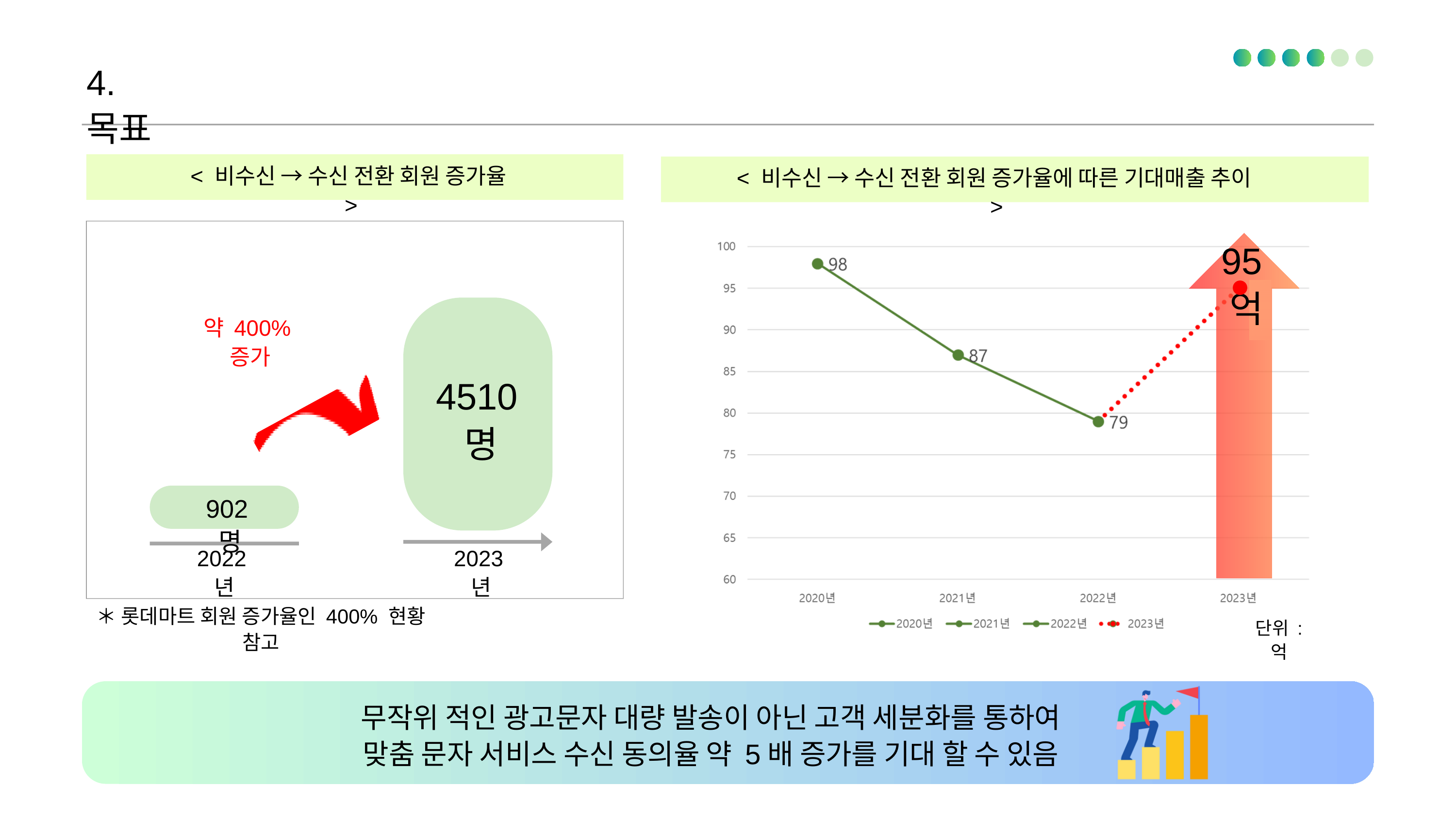

4. 목표

< 비수신 → 수신 전환 회원 증가율>
< 비수신 → 수신 전환 회원 증가율에 따른 기대매출 추이>

95억

약 400%  증가
4510명

902명

2022년
2023년

＊ 롯데마트 회원 증가율인 400% 현황 참고
단위 : 억

무작위 적인 광고문자 대량 발송이 아닌 고객 세분화를 통하여
맞춤 문자 서비스 수신 동의율 약 5배 증가를 기대 할 수 있음